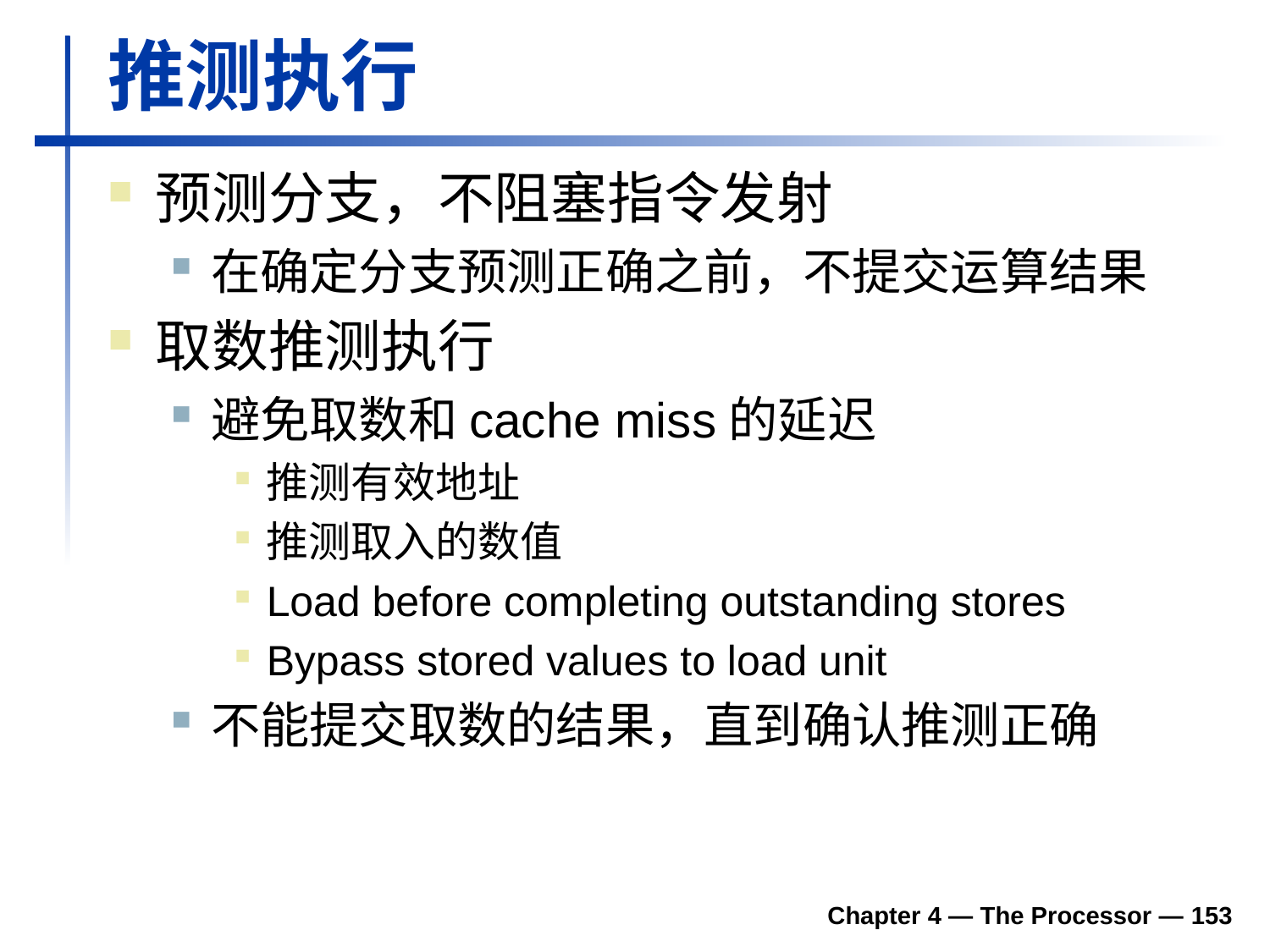

# 推测执行
预测分支，不阻塞指令发射
在确定分支预测正确之前，不提交运算结果
取数推测执行
避免取数和cache miss的延迟
推测有效地址
推测取入的数值
Load before completing outstanding stores
Bypass stored values to load unit
不能提交取数的结果，直到确认推测正确
Chapter 4 — The Processor — 153